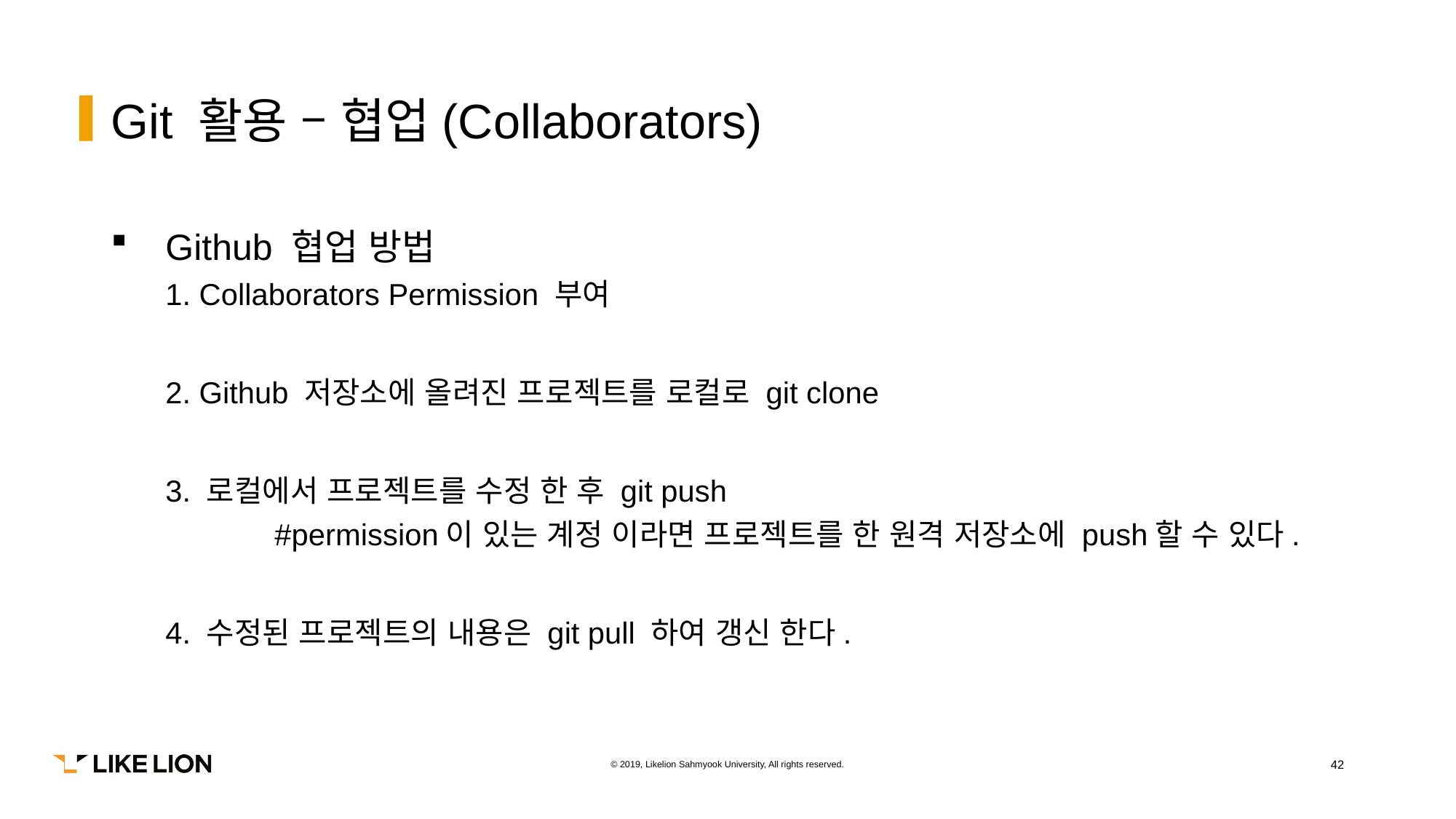

# Git 활용 – 협업(Collaborators)
Github 협업 방법
1. Collaborators Permission 부여

2. Github 저장소에 올려진 프로젝트를 로컬로 git clone

3. 로컬에서 프로젝트를 수정 한 후 git push
	#permission이 있는 계정 이라면 프로젝트를 한 원격 저장소에 push할 수 있다.

4. 수정된 프로젝트의 내용은 git pull 하여 갱신 한다.

42